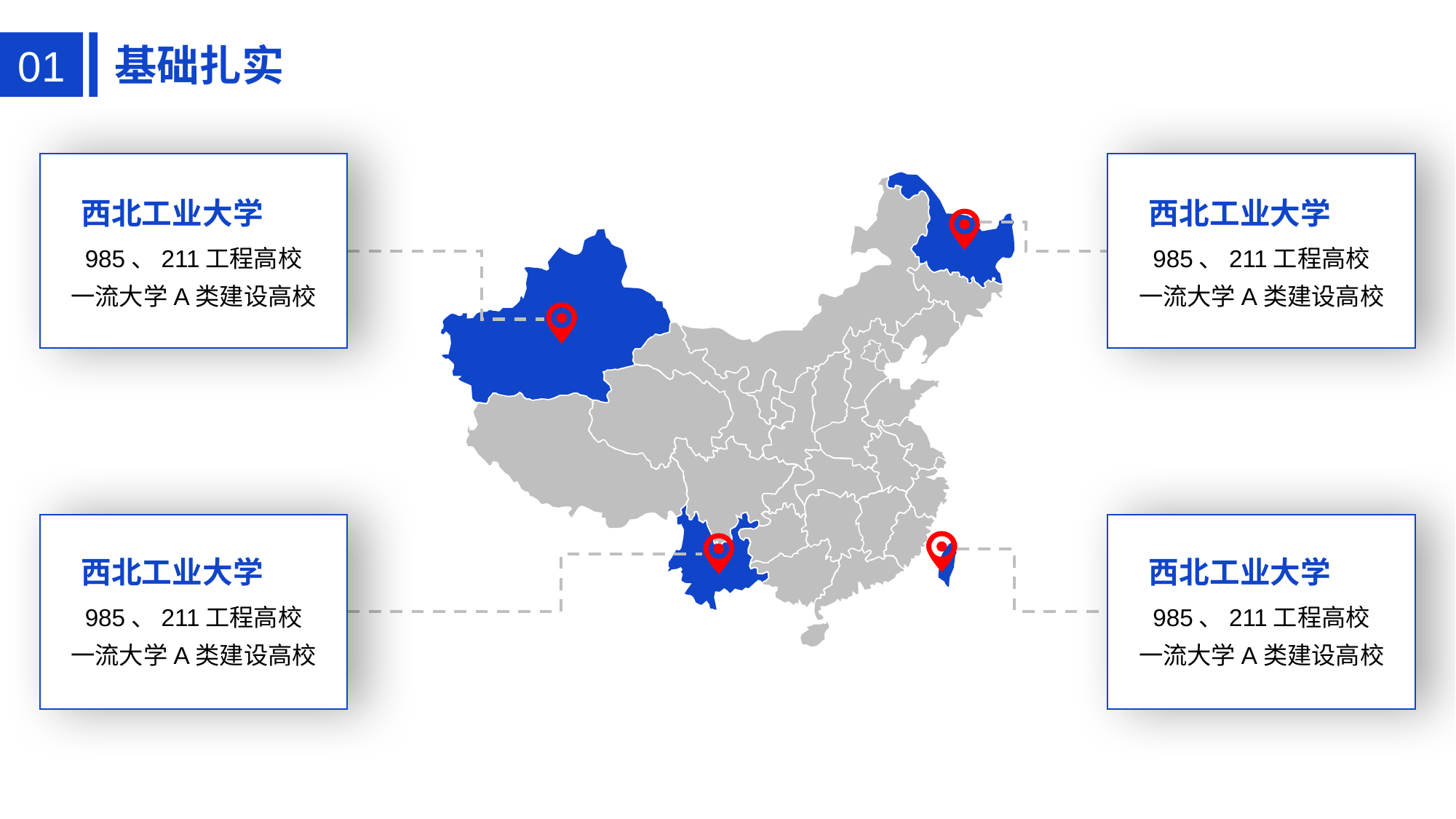

01

基础扎实

西北工业大学
985、211工程高校
一流大学A类建设高校

西北工业大学
985、211工程高校
一流大学A类建设高校

西北工业大学
985、211工程高校
一流大学A类建设高校

西北工业大学
985、211工程高校
一流大学A类建设高校

合作QQ： 243001978